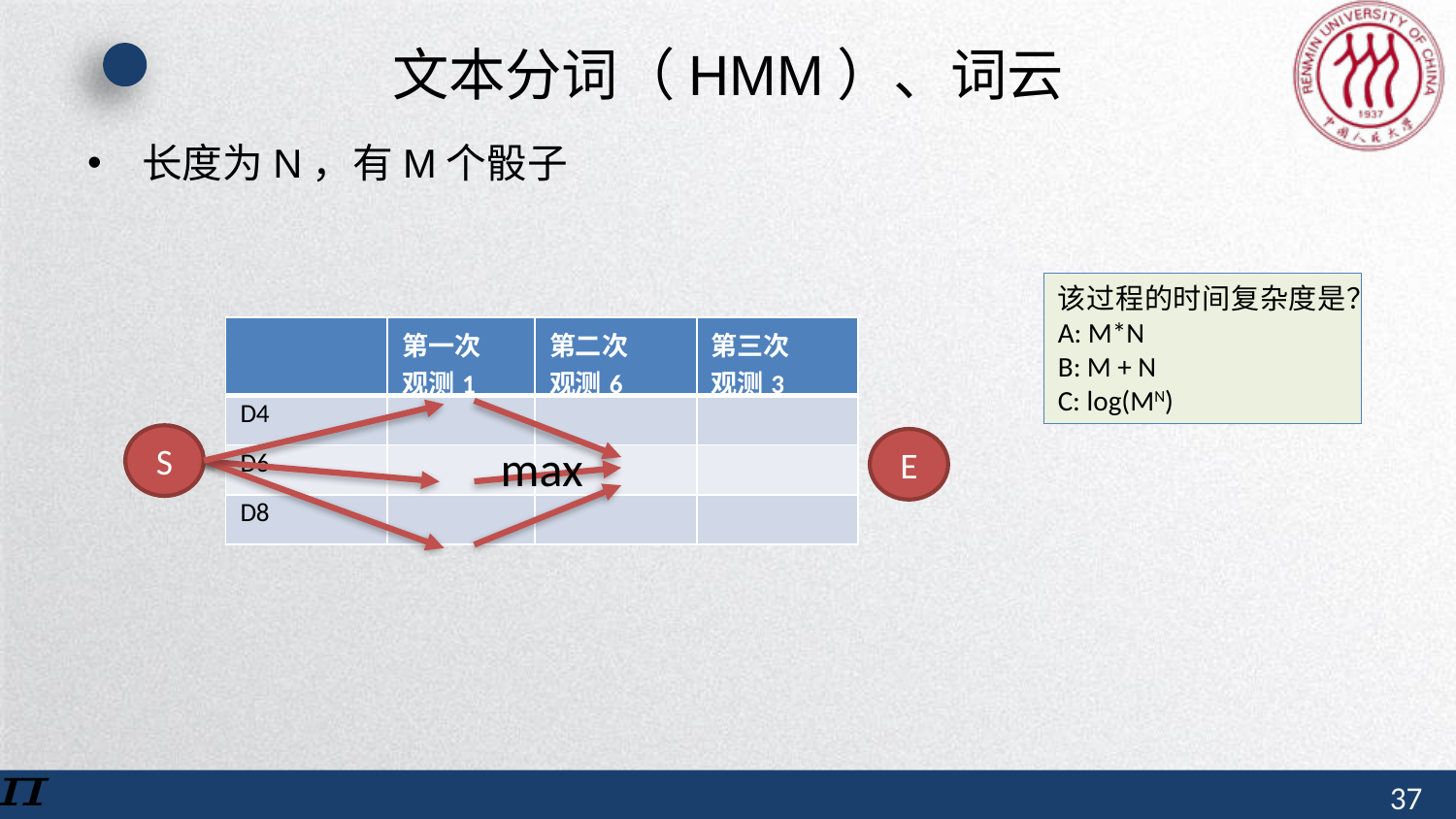

# 文本分词（HMM）、词云
长度为N，有M个骰子

该过程的时间复杂度是？
A: M*N
B: M + N
C: log(MN)
|  | 第一次 观测1 | 第二次 观测6 | 第三次 观测3 |
| --- | --- | --- | --- |
| D4 |  |  |  |
| D6 |  |  |  |
| D8 |  |  |  |
max
S
E